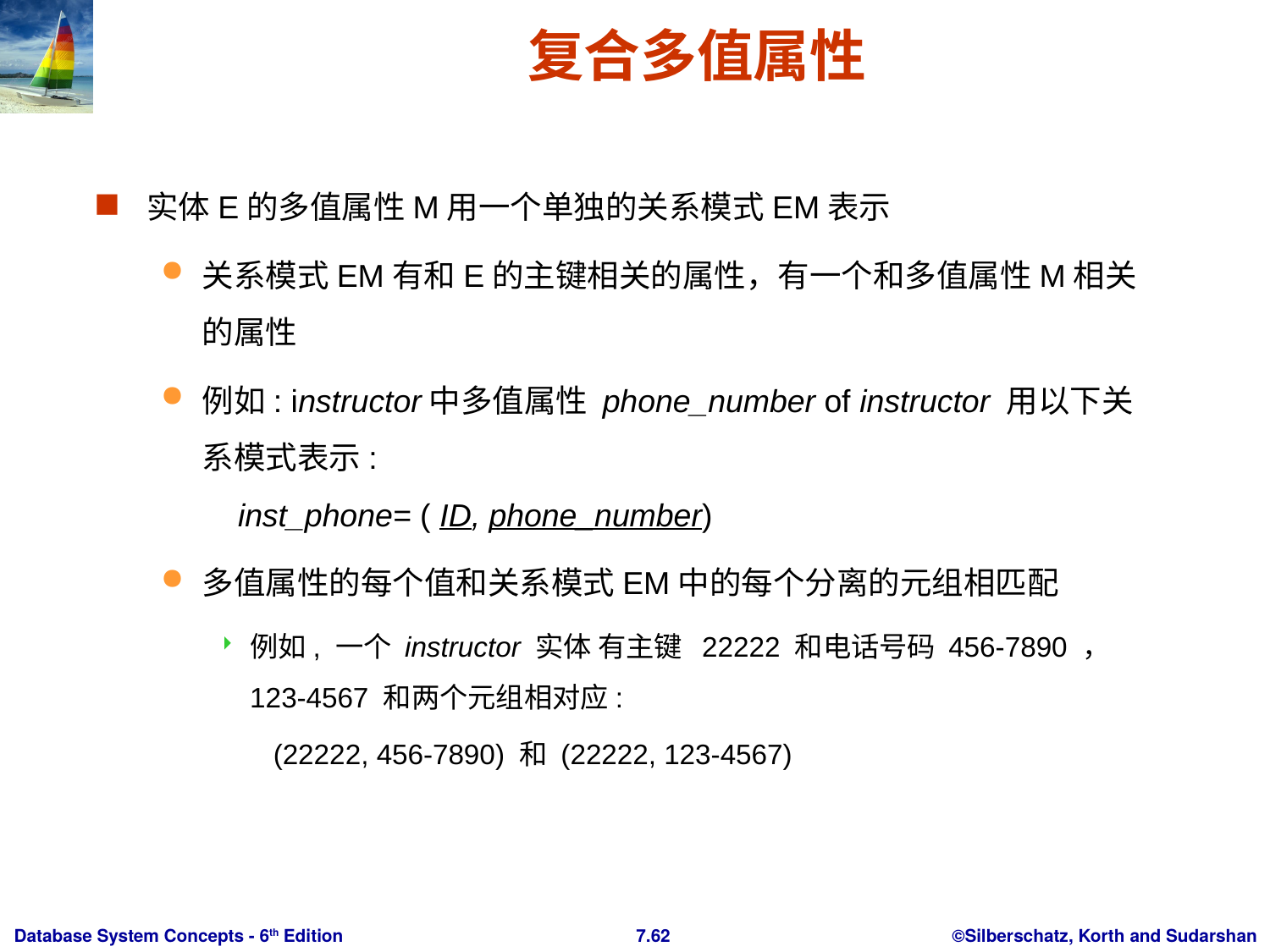

复合多值属性
实体E的多值属性M用一个单独的关系模式EM表示
关系模式EM有和E的主键相关的属性，有一个和多值属性M相关的属性
例如: instructor中多值属性 phone_number of instructor 用以下关系模式表示:
    inst_phone= ( ID, phone_number)
多值属性的每个值和关系模式EM中的每个分离的元组相匹配
例如, 一个 instructor 实体 有主键  22222 和电话号码 456-7890 ， 123-4567 和两个元组相对应:
   (22222, 456-7890) 和 (22222, 123-4567)